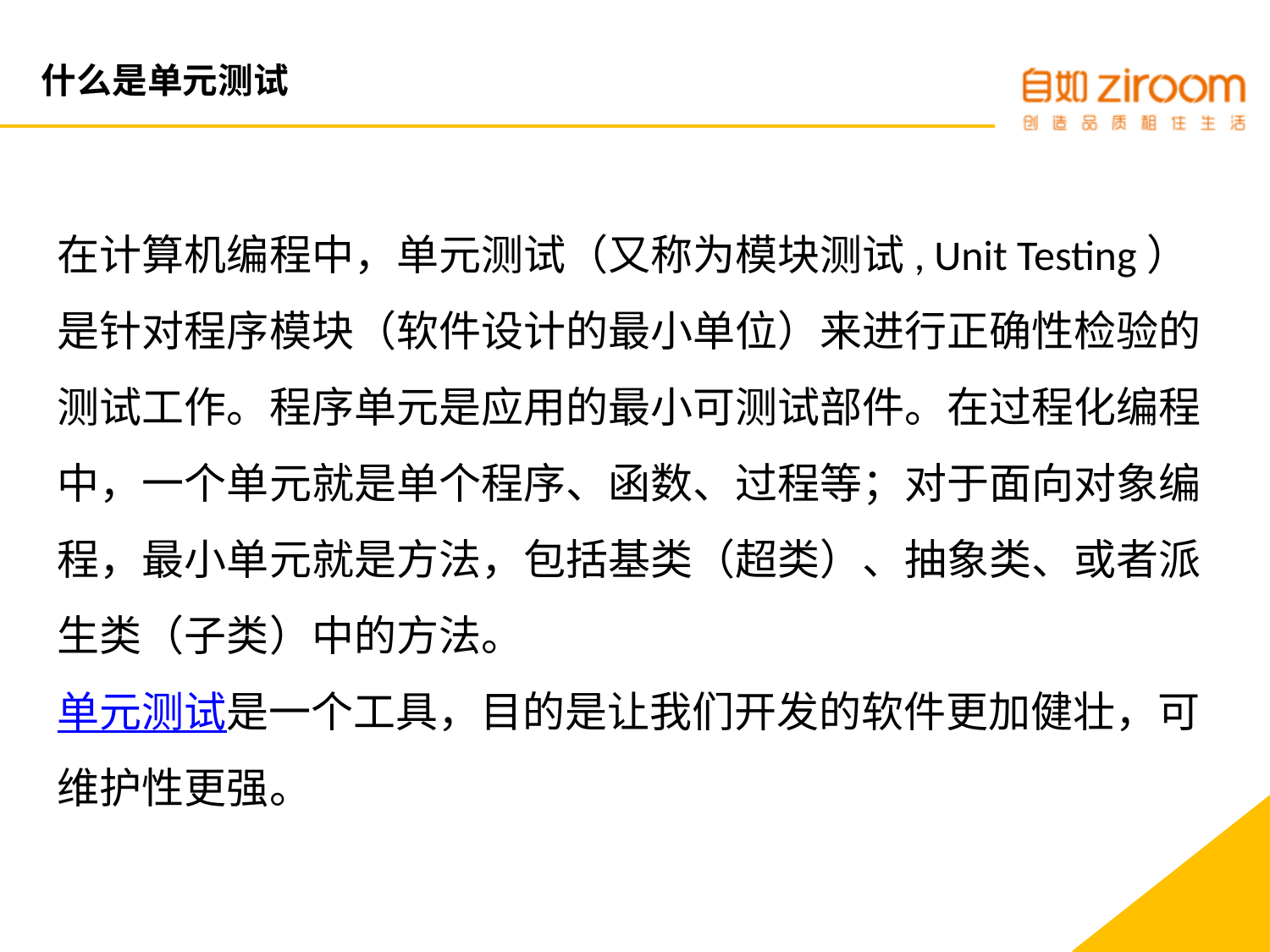

# 什么是单元测试
在计算机编程中，单元测试（又称为模块测试, Unit Testing）是针对程序模块（软件设计的最小单位）来进行正确性检验的测试工作。程序单元是应用的最小可测试部件。在过程化编程中，一个单元就是单个程序、函数、过程等；对于面向对象编程，最小单元就是方法，包括基类（超类）、抽象类、或者派生类（子类）中的方法。
单元测试是一个工具，目的是让我们开发的软件更加健壮，可维护性更强。